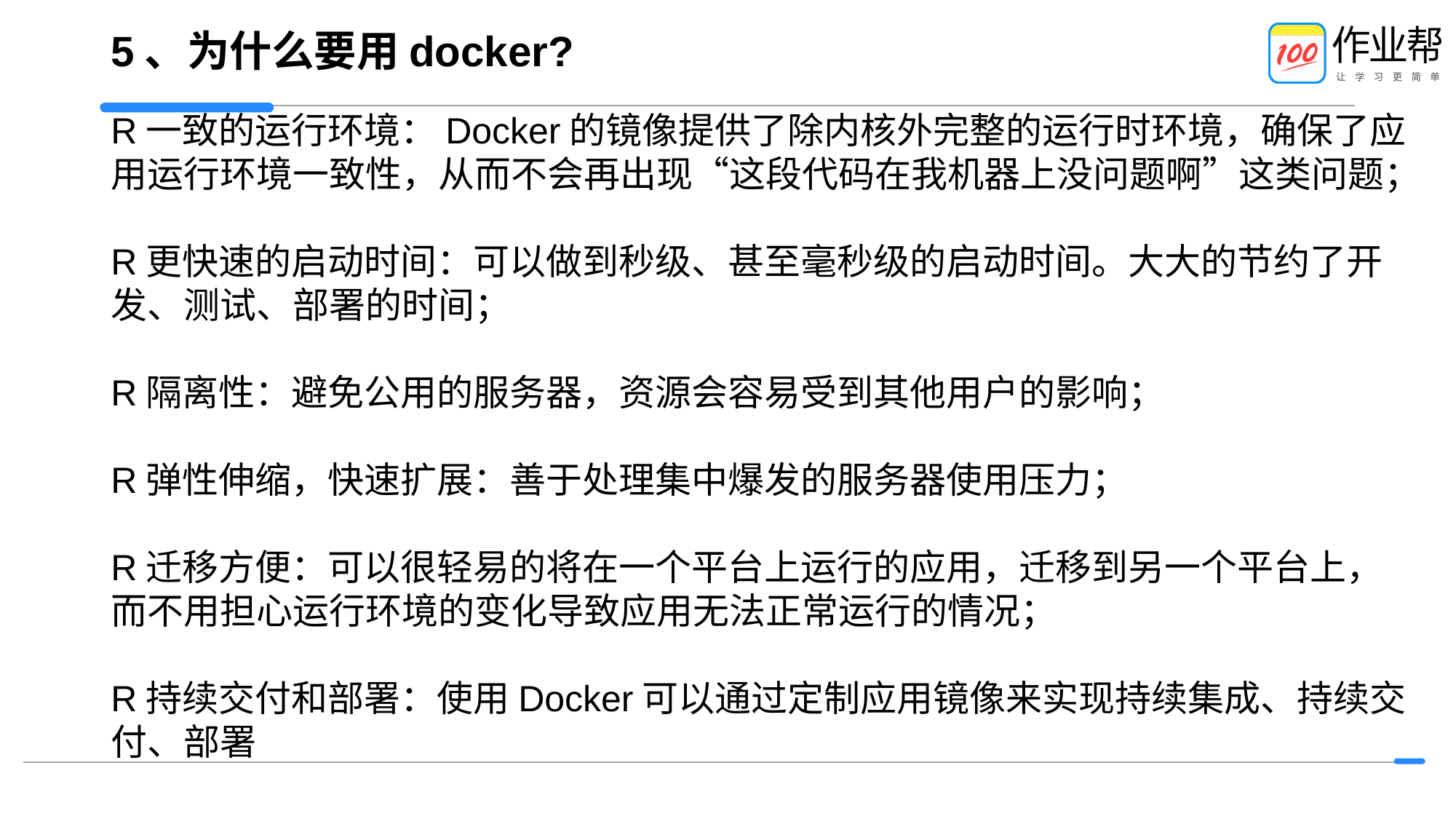

# 5、为什么要用docker?
R一致的运行环境：Docker的镜像提供了除内核外完整的运行时环境，确保了应用运行环境一致性，从而不会再出现“这段代码在我机器上没问题啊”这类问题；

R更快速的启动时间：可以做到秒级、甚至毫秒级的启动时间。大大的节约了开发、测试、部署的时间；

R隔离性：避免公用的服务器，资源会容易受到其他用户的影响；

R弹性伸缩，快速扩展：善于处理集中爆发的服务器使用压力；

R迁移方便：可以很轻易的将在一个平台上运行的应用，迁移到另一个平台上，而不用担心运行环境的变化导致应用无法正常运行的情况；

R持续交付和部署：使用Docker可以通过定制应用镜像来实现持续集成、持续交付、部署